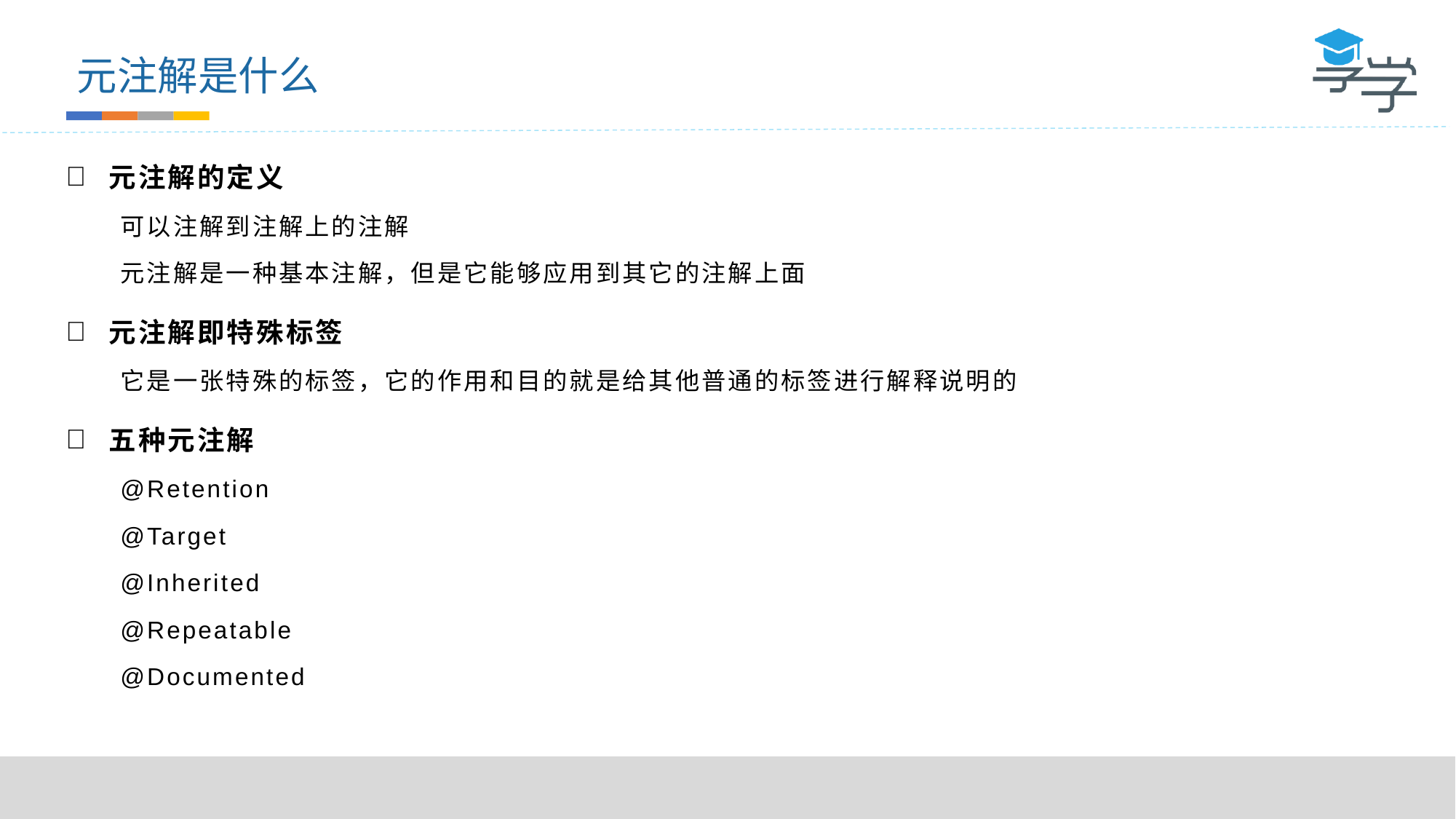

元注解是什么

元注解的定义
可以注解到注解上的注解
元注解是一种基本注解，但是它能够应用到其它的注解上面
元注解即特殊标签
它是一张特殊的标签，它的作用和目的就是给其他普通的标签进行解释说明的
五种元注解
@Retention
@Target
@Inherited
@Repeatable
@Documented